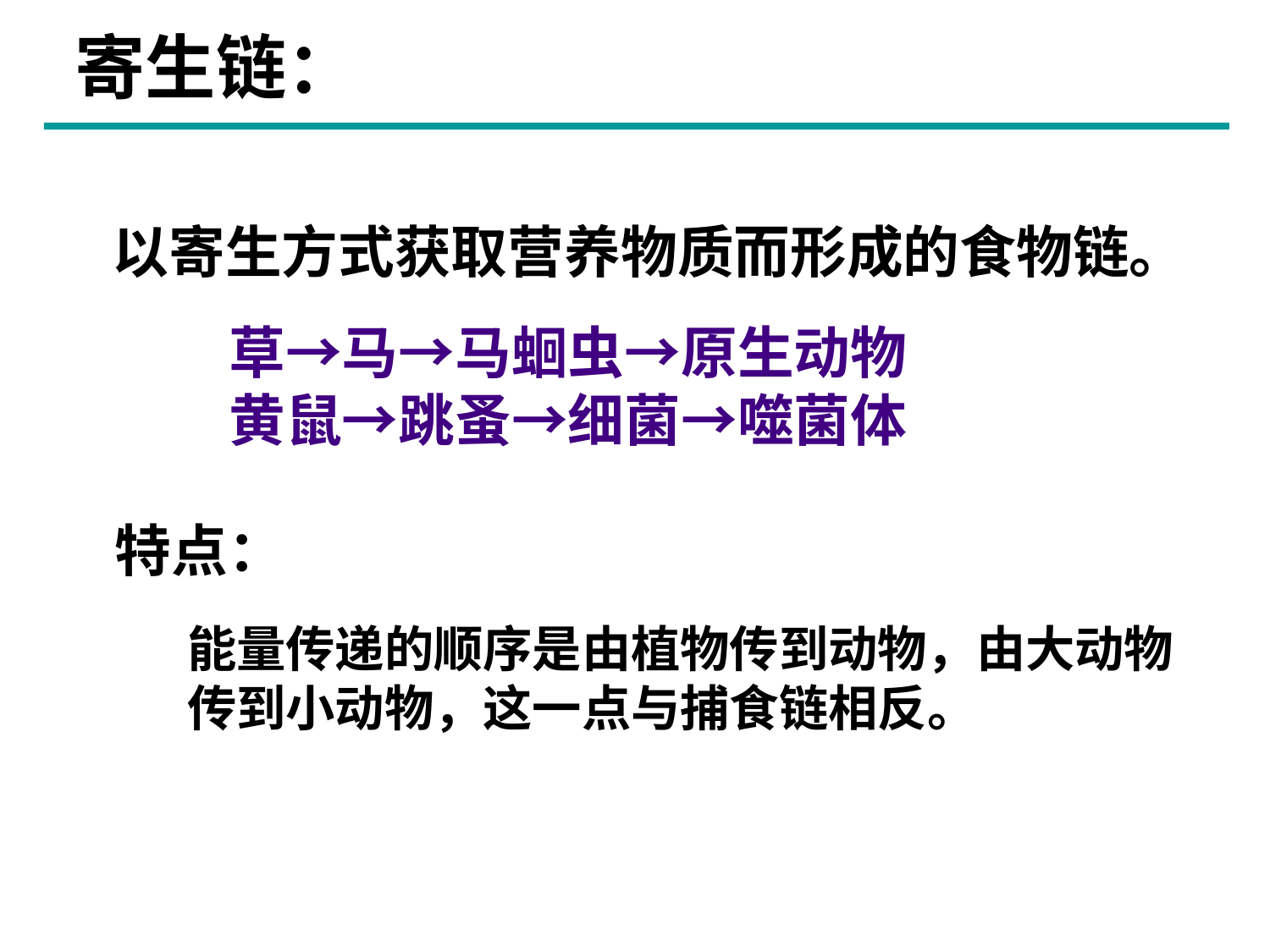

寄生链：
以寄生方式获取营养物质而形成的食物链。
        草→马→马蛔虫→原生动物
        黄鼠→跳蚤→细菌→噬菌体
特点：
能量传递的顺序是由植物传到动物，由大动物传到小动物，这一点与捕食链相反。